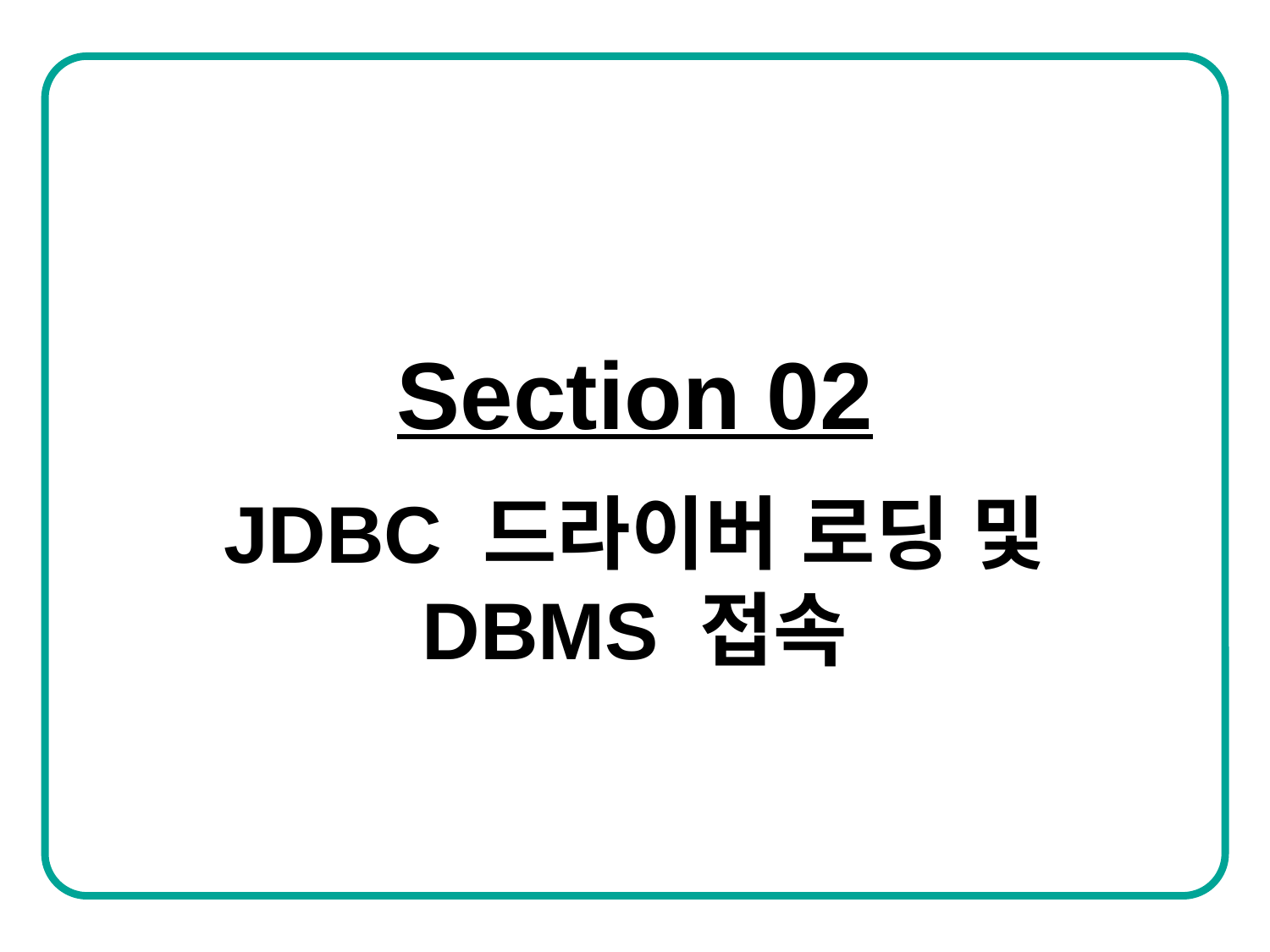

Section 02
JDBC 드라이버 로딩 및 DBMS 접속